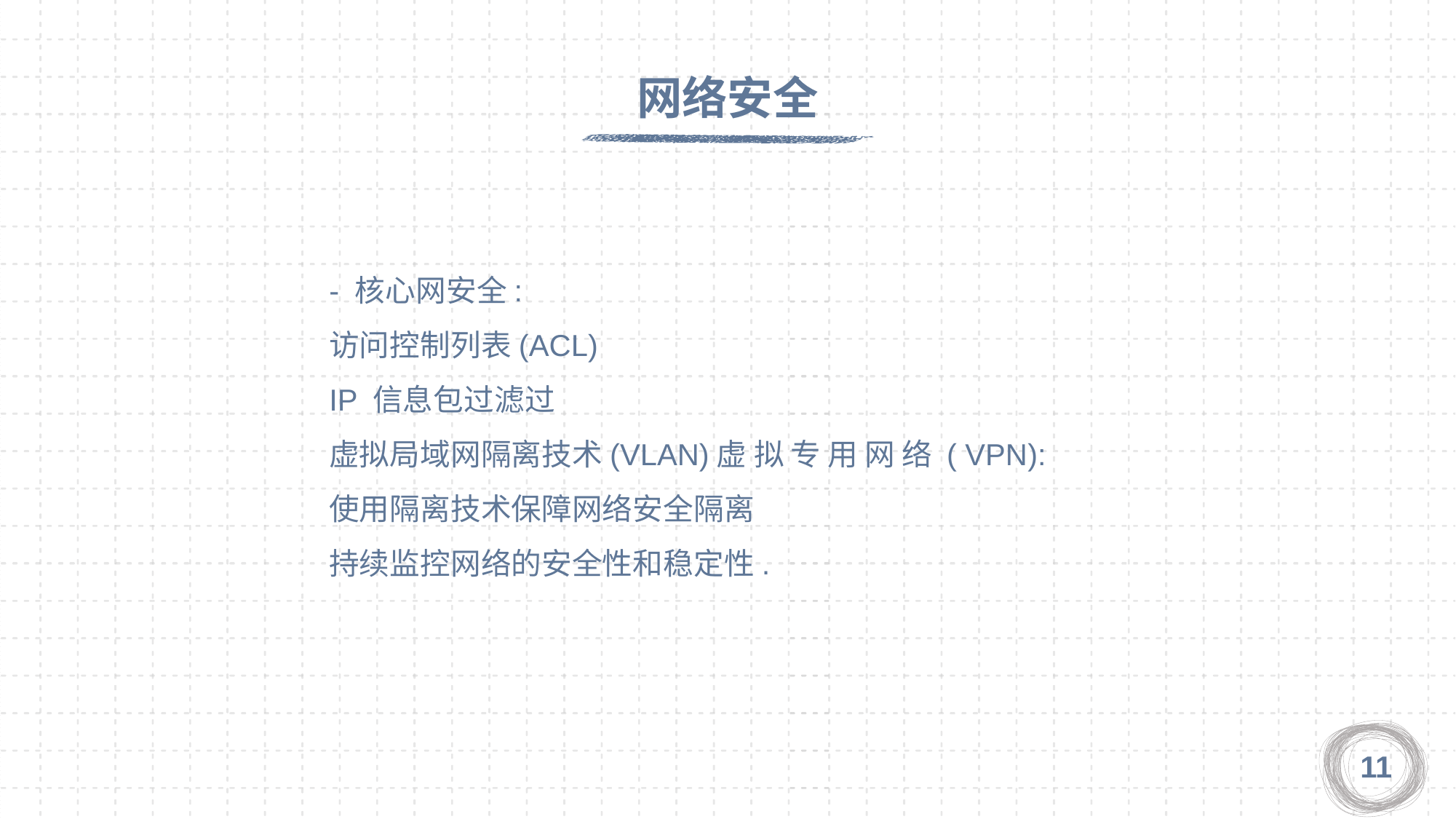

网络安全

- 核心网安全:
访问控制列表(ACL)
IP 信息包过滤过
虚拟局域网隔离技术(VLAN)虚 拟 专 用 网 络 ( VPN):
使用隔离技术保障网络安全隔离
持续监控网络的安全性和稳定性.

11